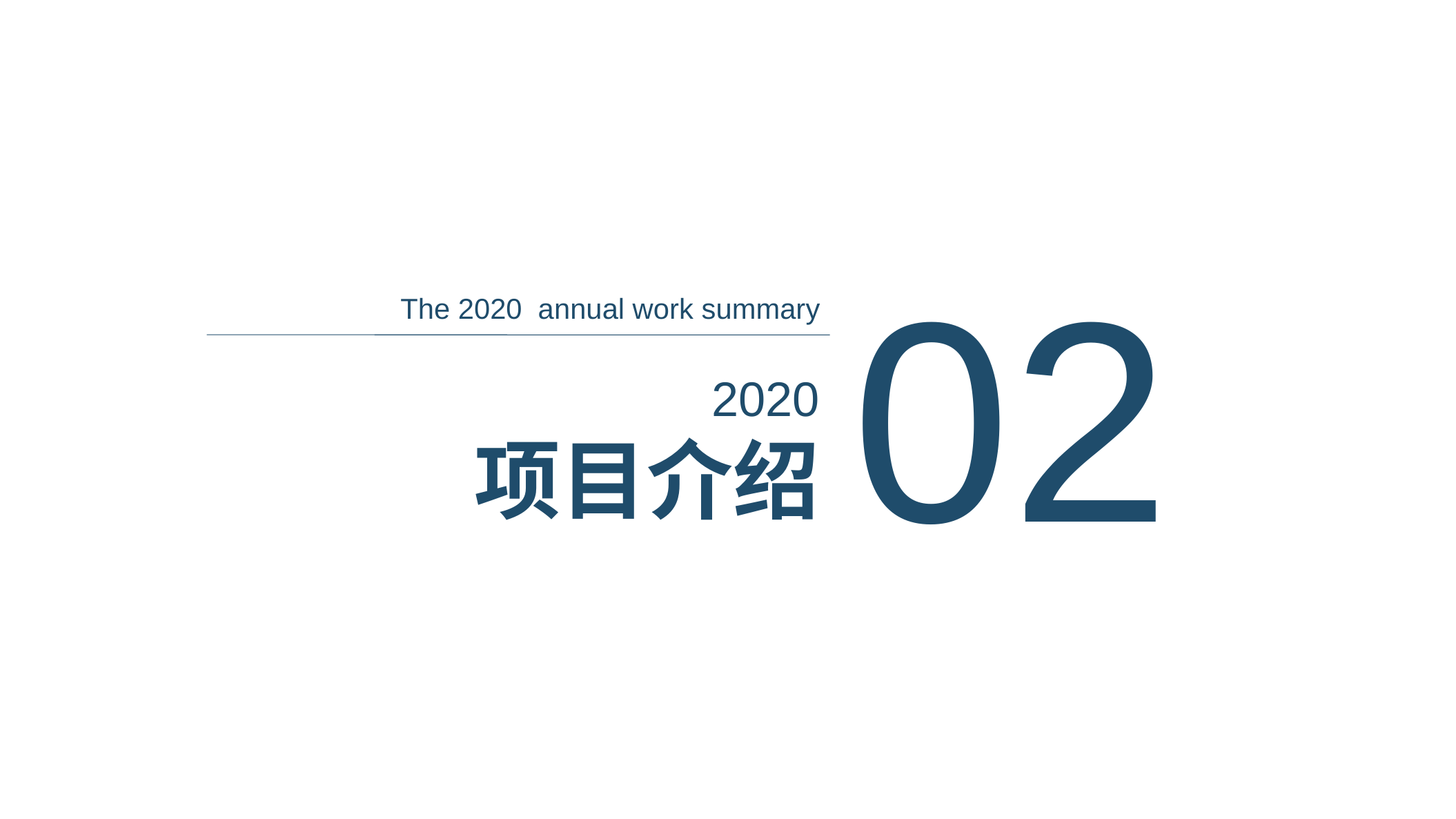

02
The 2020  annual work summary

2020
项目介绍